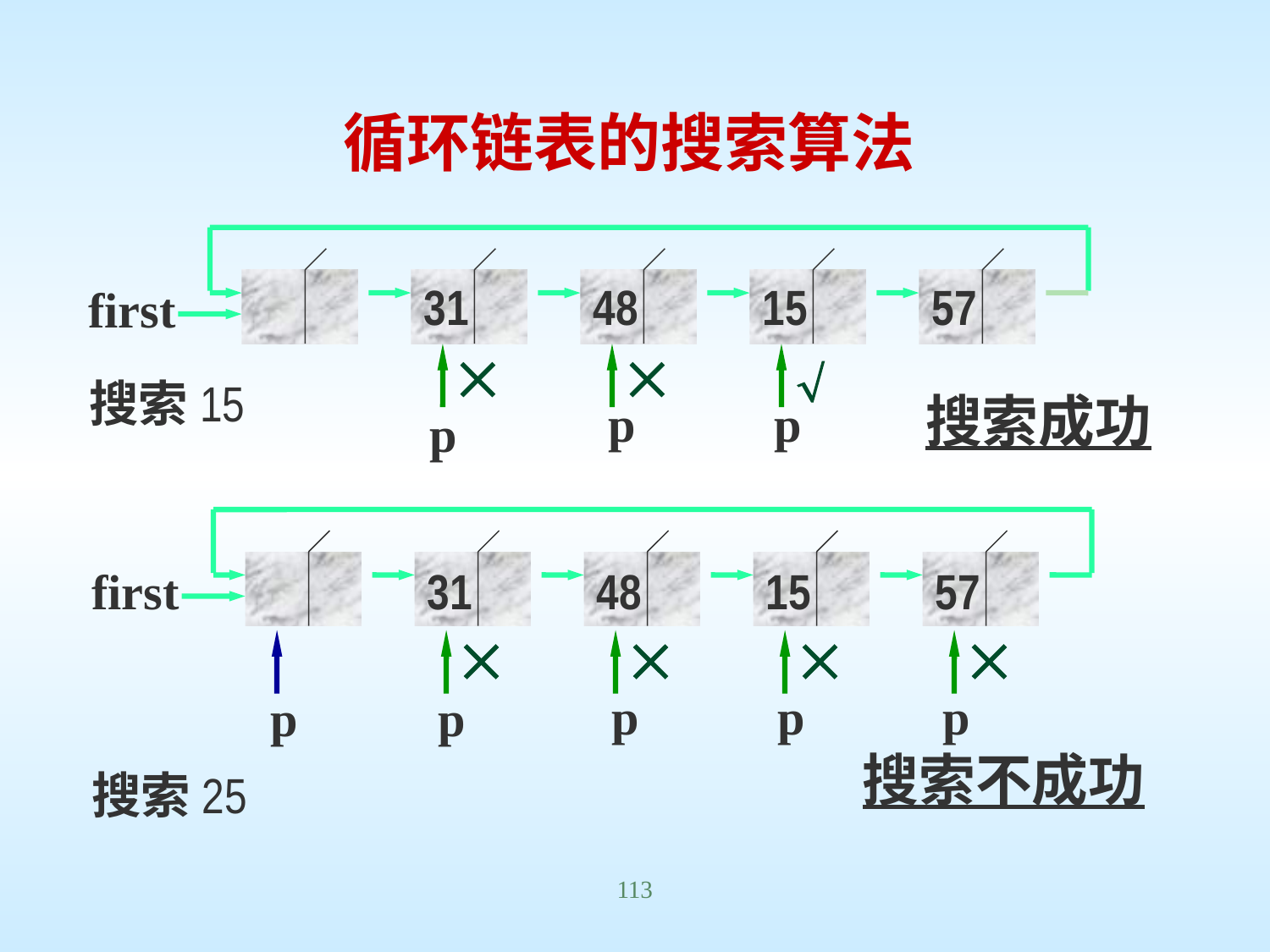

循环链表的搜索算法

31

48

15

57

first

×
×

√
搜索15
搜索成功
     p
   p
p

first
31
48
15
57

×
×
×
×

     p
   p
 p
       p
      p
搜索不成功
搜索25
113